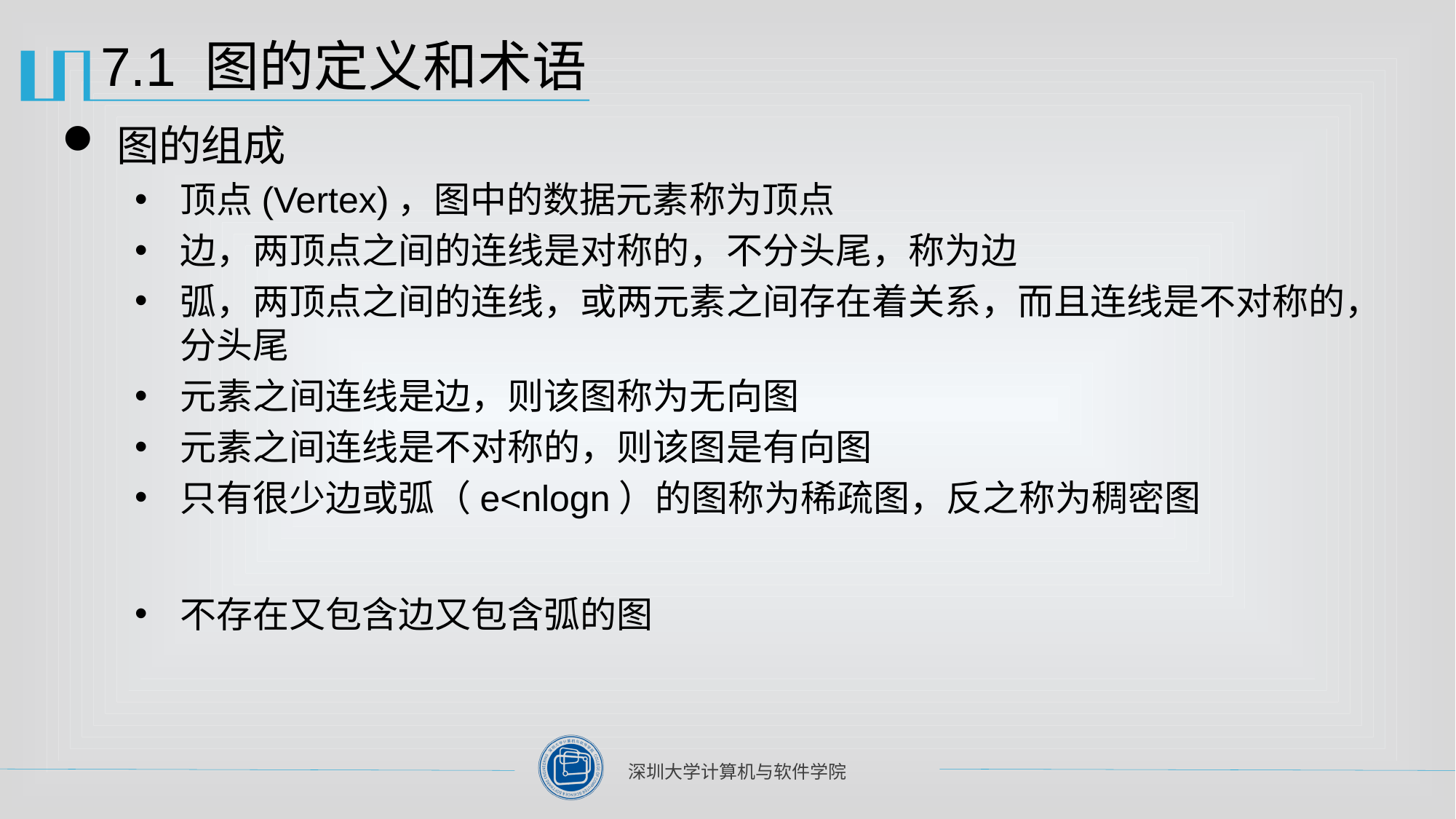

# 7.1 图的定义和术语
图的组成
顶点(Vertex)，图中的数据元素称为顶点
边，两顶点之间的连线是对称的，不分头尾，称为边
弧，两顶点之间的连线，或两元素之间存在着关系，而且连线是不对称的，分头尾
元素之间连线是边，则该图称为无向图
元素之间连线是不对称的，则该图是有向图
只有很少边或弧（e<nlogn）的图称为稀疏图，反之称为稠密图

不存在又包含边又包含弧的图

8